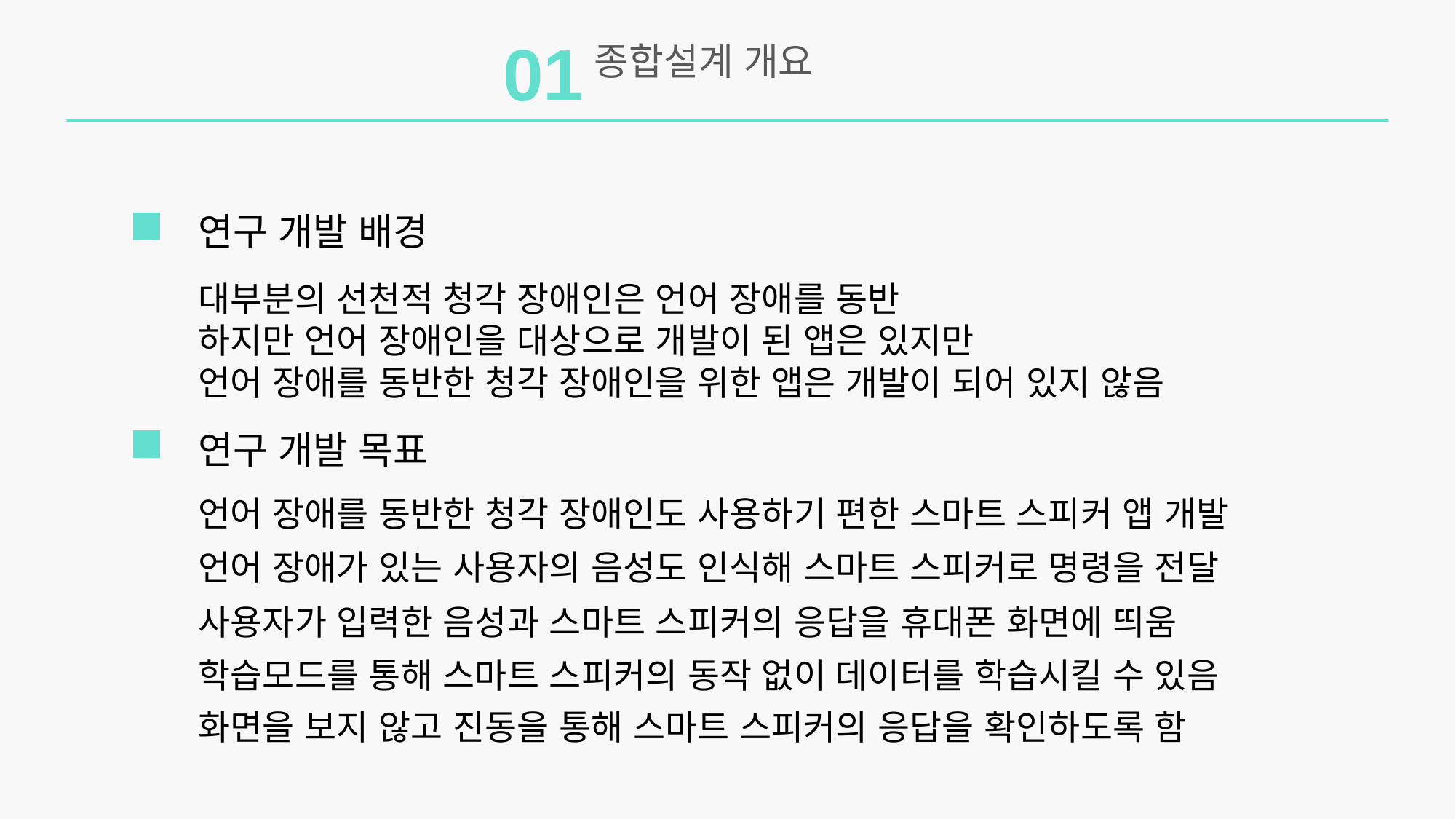

01
종합설계 개요

연구 개발 배경

대부분의 선천적 청각 장애인은 언어 장애를 동반
하지만 언어 장애인을 대상으로 개발이 된 앱은 있지만
언어 장애를 동반한 청각 장애인을 위한 앱은 개발이 되어 있지 않음
연구 개발 목표

언어 장애를 동반한 청각 장애인도 사용하기 편한 스마트 스피커 앱 개발
언어 장애가 있는 사용자의 음성도 인식해 스마트 스피커로 명령을 전달
사용자가 입력한 음성과 스마트 스피커의 응답을 휴대폰 화면에 띄움
학습모드를 통해 스마트 스피커의 동작 없이 데이터를 학습시킬 수 있음
화면을 보지 않고 진동을 통해 스마트 스피커의 응답을 확인하도록 함